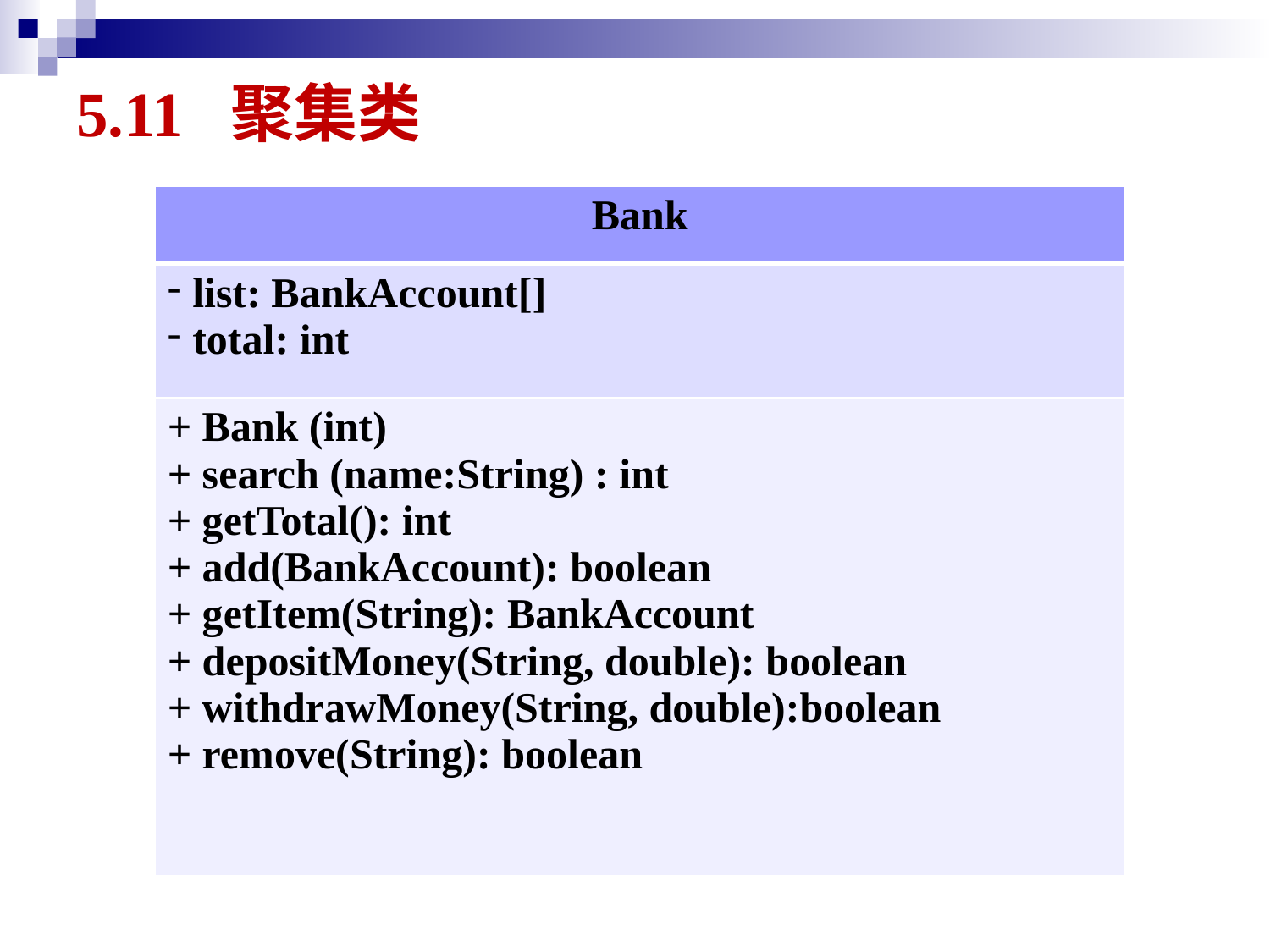

# 5.11  聚集类
| Bank |
| --- |
| list: BankAccount[] total: int |
| + Bank (int) + search (name:String) : int + getTotal(): int + add(BankAccount): boolean + getItem(String): BankAccount + depositMoney(String, double): boolean + withdrawMoney(String, double):boolean + remove(String): boolean |